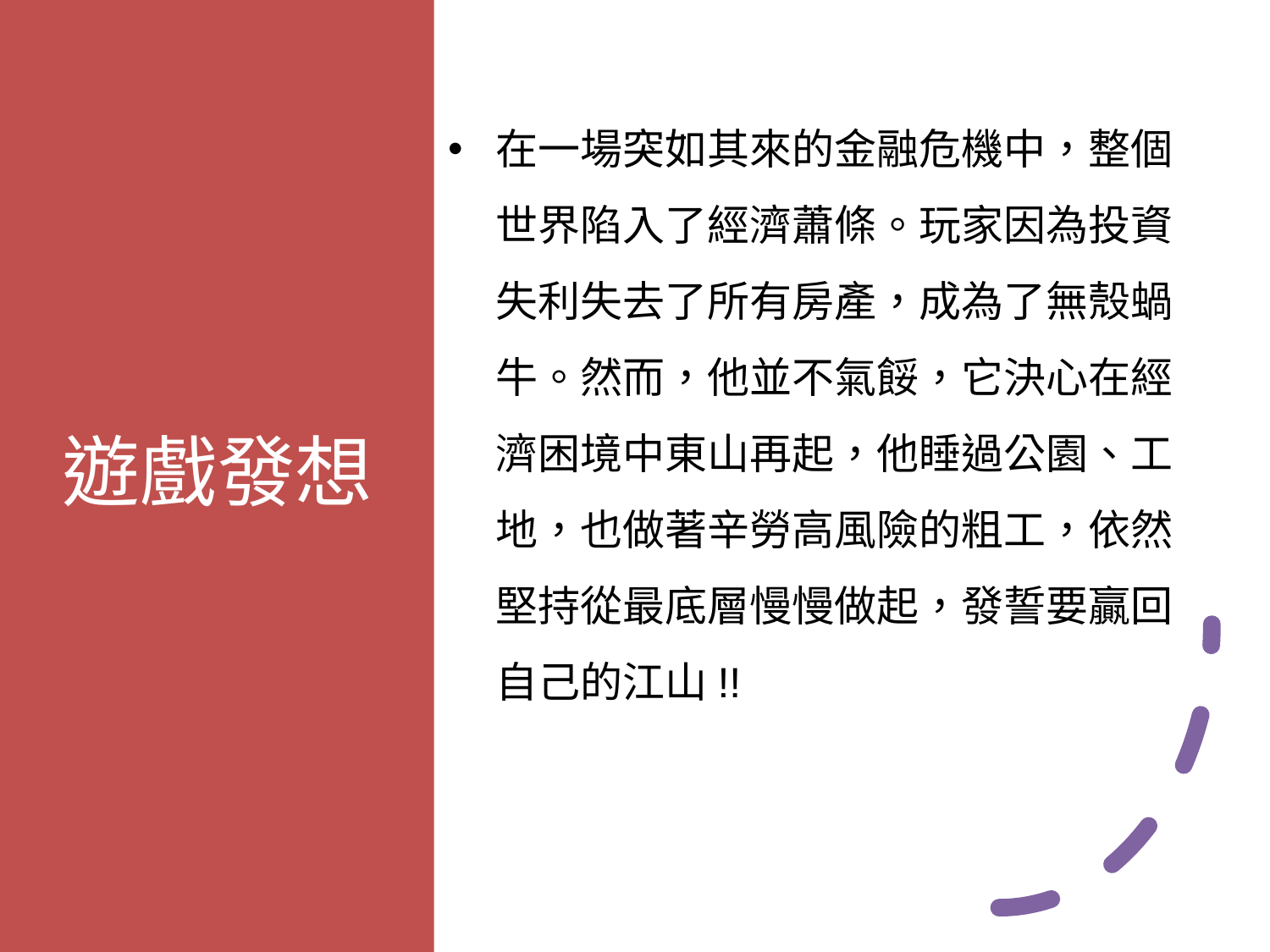

在一場突如其來的金融危機中，整個世界陷入了經濟蕭條。玩家因為投資失利失去了所有房產，成為了無殼蝸牛。然而，他並不氣餒，它決心在經濟困境中東山再起，他睡過公園、工地，也做著辛勞高風險的粗工，依然堅持從最底層慢慢做起，發誓要贏回自己的江山!!

# 遊戲發想